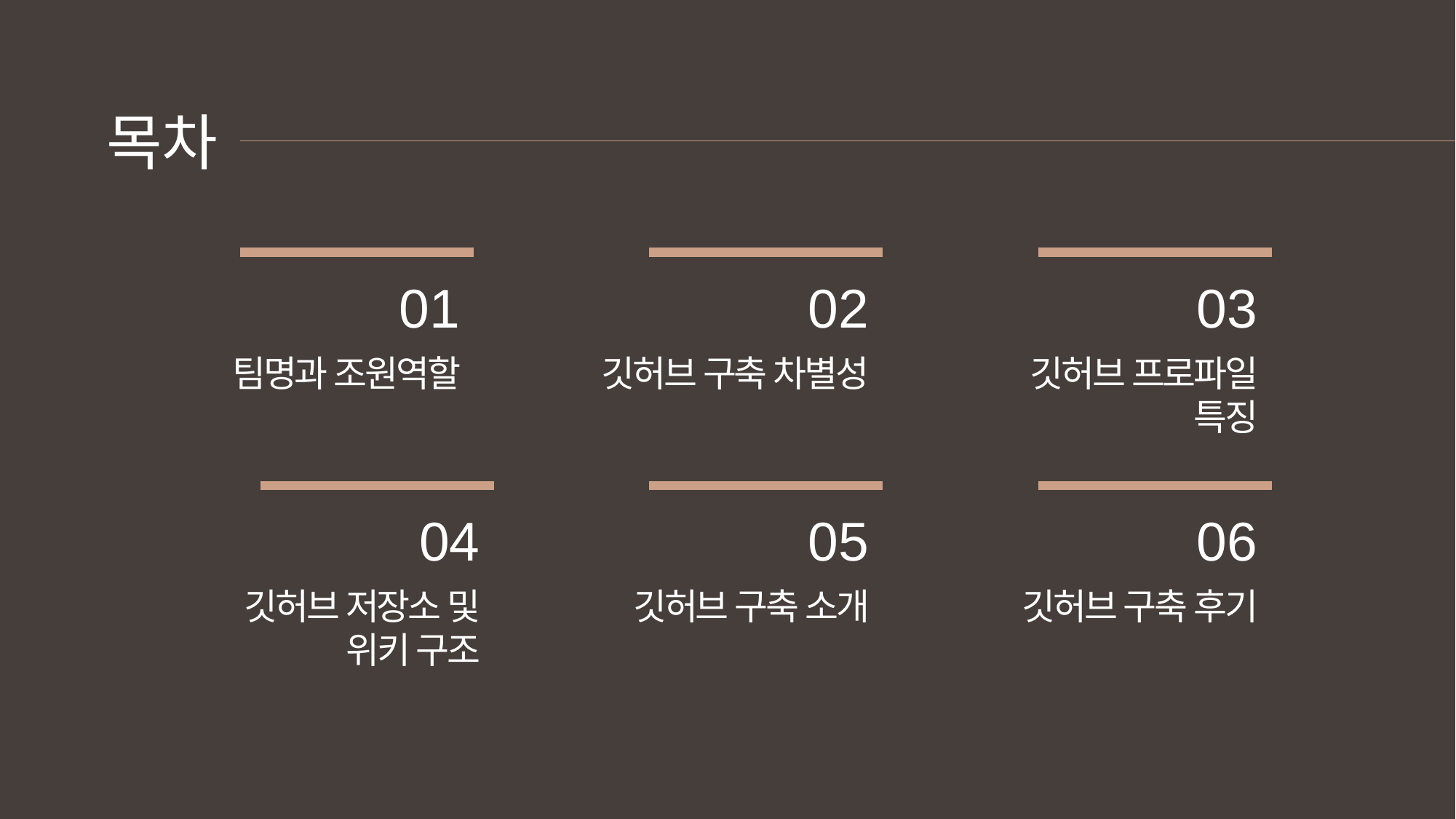

목차
03
깃허브 프로파일
특징
01
팀명과 조원역할
02
깃허브 구축 차별성
04

깃허브 저장소 및
위키 구조
05
깃허브 구축 소개
06

깃허브 구축 후기